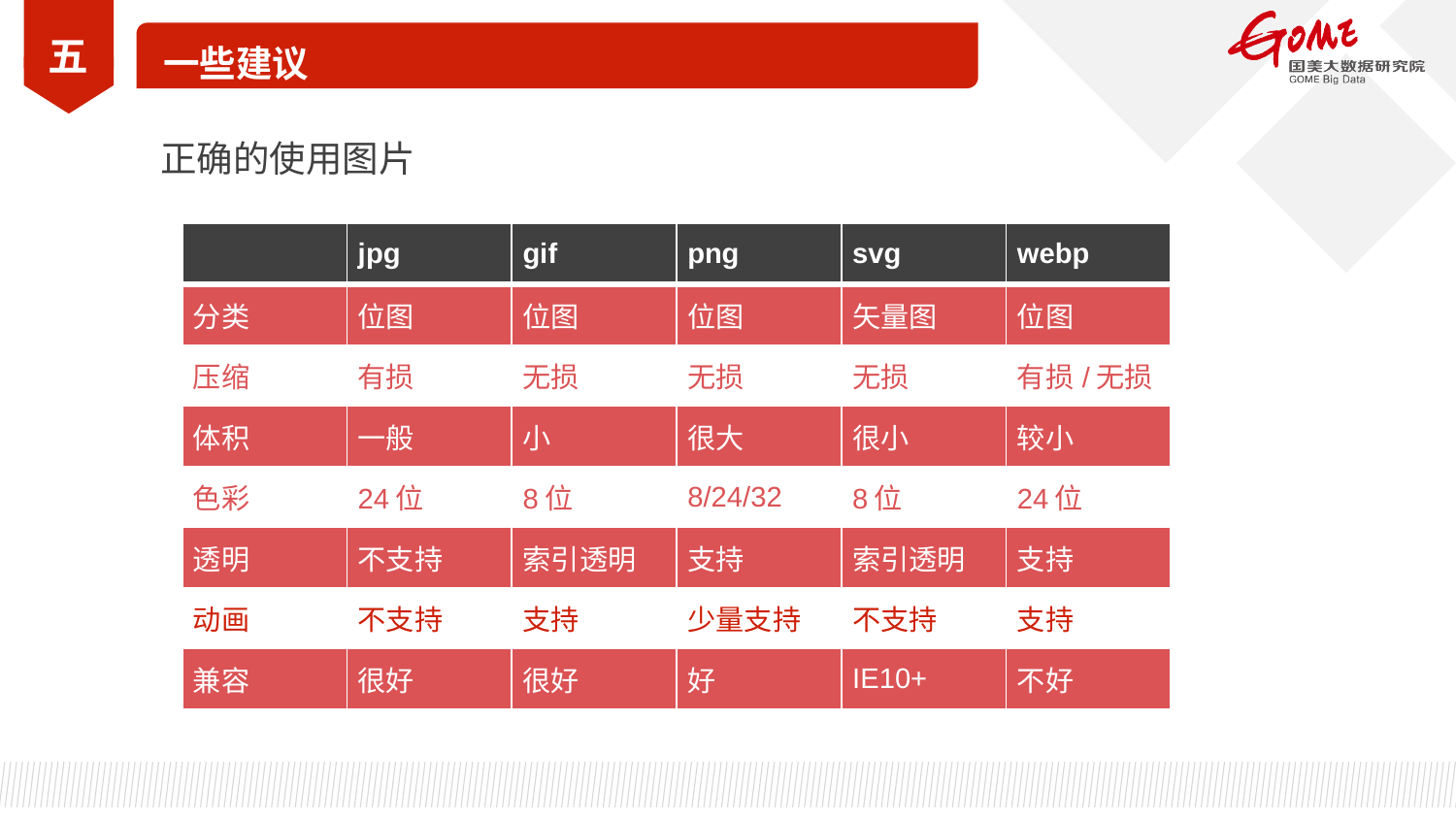

五
一些建议
正确的使用图片
|  | jpg | gif | png | svg | webp |
| --- | --- | --- | --- | --- | --- |
| 分类 | 位图 | 位图 | 位图 | 矢量图 | 位图 |
| 压缩 | 有损 | 无损 | 无损 | 无损 | 有损/无损 |
| 体积 | 一般 | 小 | 很大 | 很小 | 较小 |
| 色彩 | 24位 | 8位 | 8/24/32 | 8位 | 24位 |
| 透明 | 不支持 | 索引透明 | 支持 | 索引透明 | 支持 |
| 动画 | 不支持 | 支持 | 少量支持 | 不支持 | 支持 |
| 兼容 | 很好 | 很好 | 好 | IE10+ | 不好 |